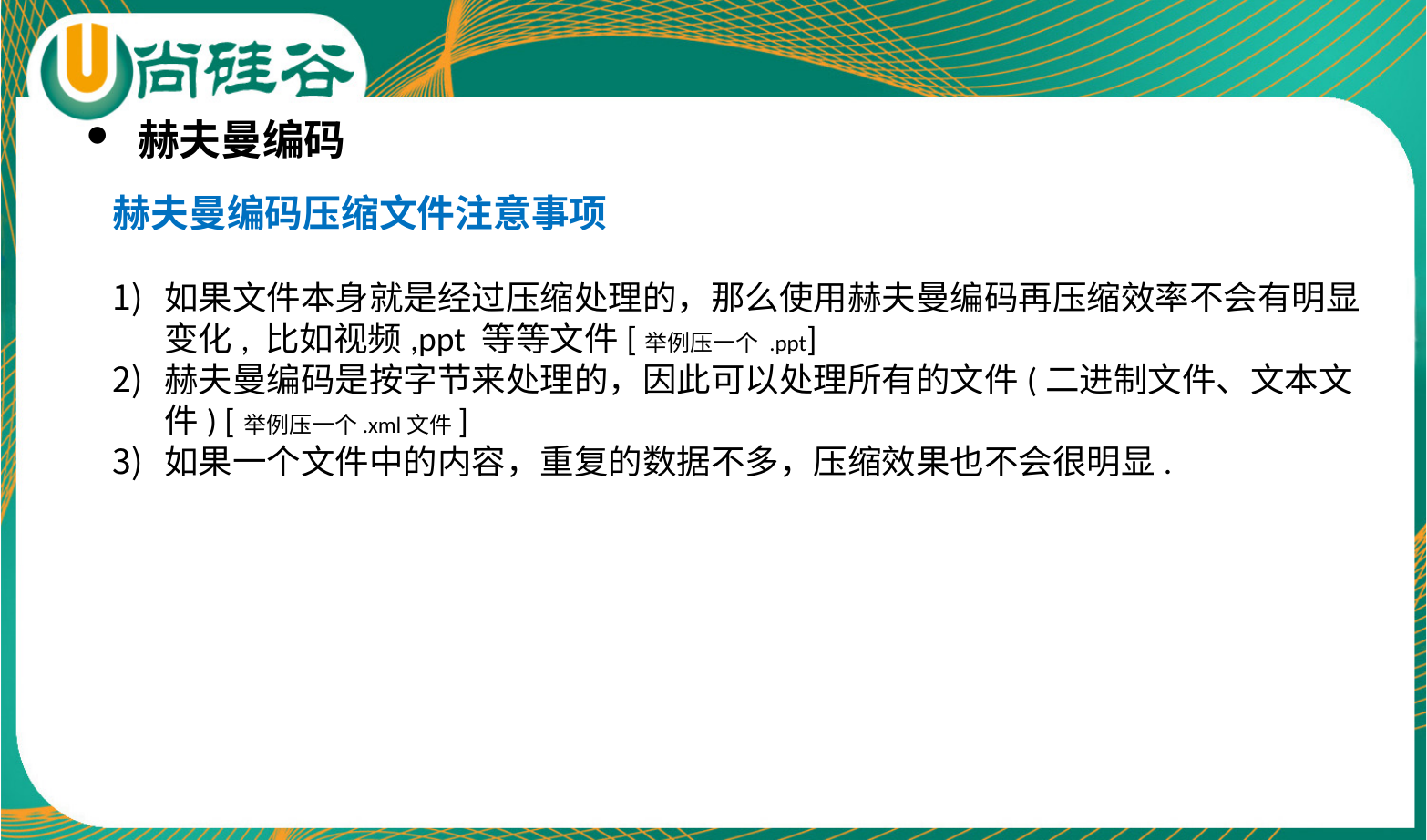

赫夫曼编码
赫夫曼编码压缩文件注意事项

如果文件本身就是经过压缩处理的，那么使用赫夫曼编码再压缩效率不会有明显变化, 比如视频,ppt 等等文件[举例压一个 .ppt]
赫夫曼编码是按字节来处理的，因此可以处理所有的文件(二进制文件、文本文件) [举例压一个.xml文件]
如果一个文件中的内容，重复的数据不多，压缩效果也不会很明显.